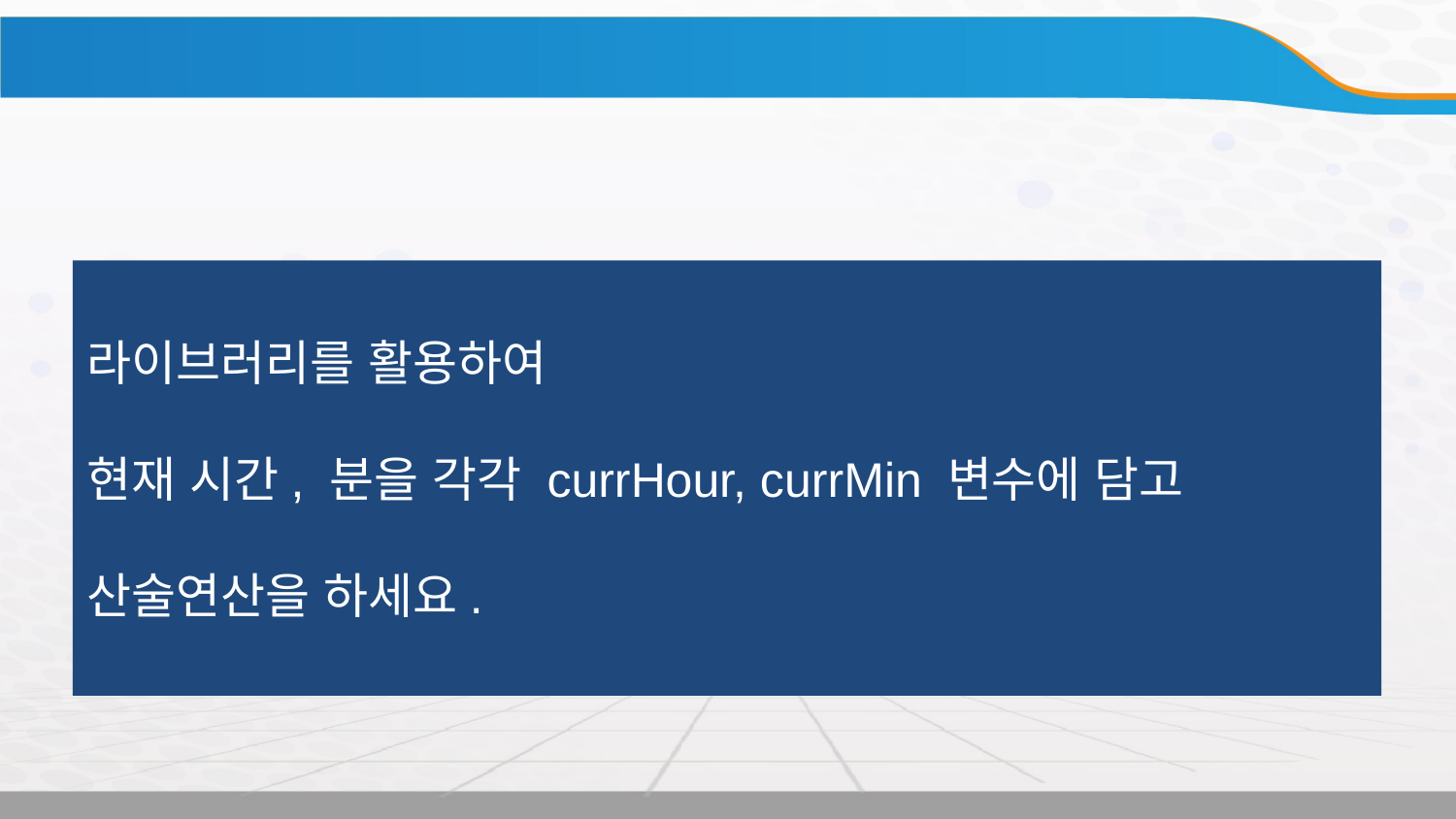

라이브러리를 활용하여

현재 시간, 분을 각각 currHour, currMin 변수에 담고

산술연산을 하세요.